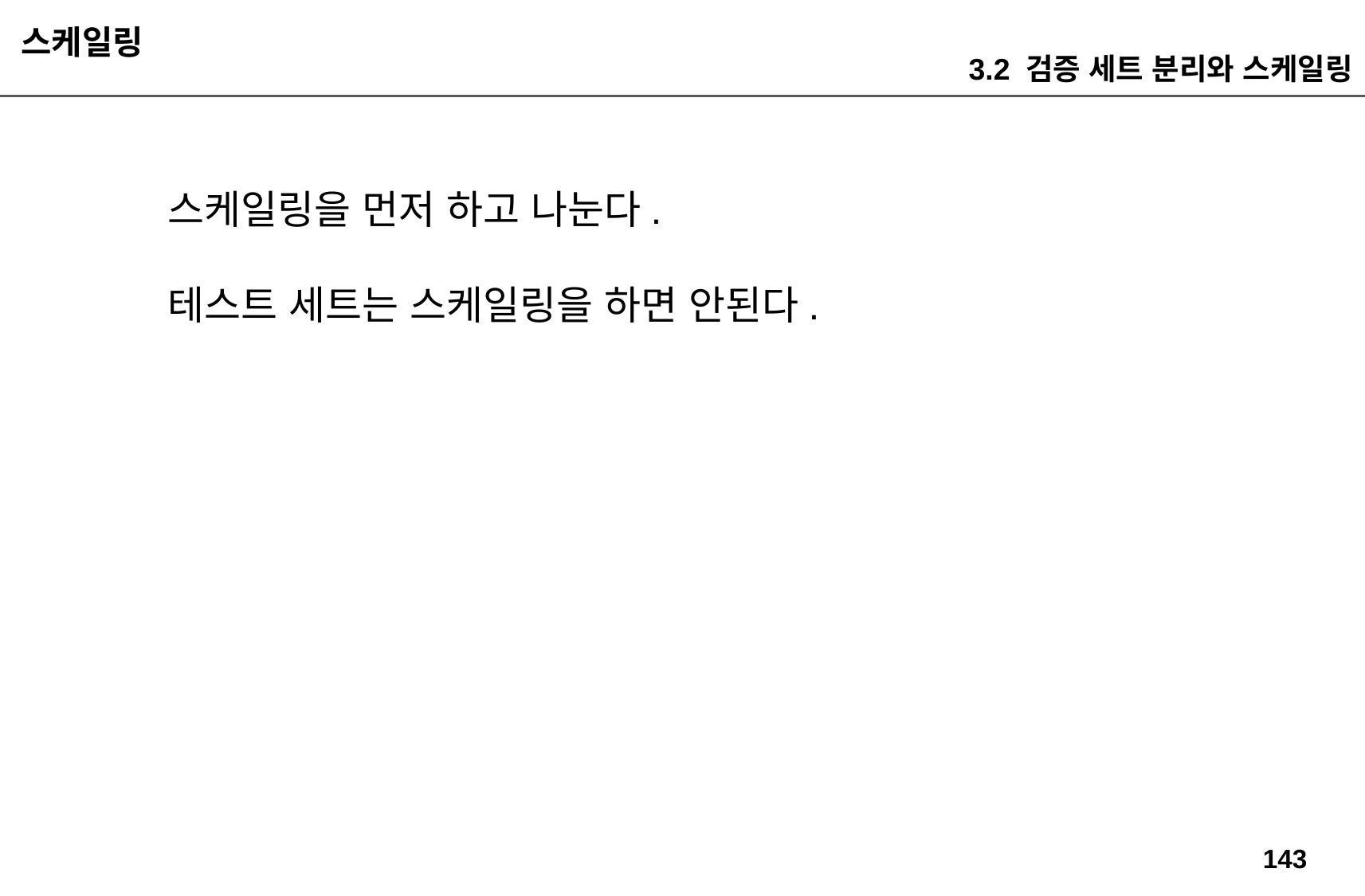

스케일링
3.2 검증 세트 분리와 스케일링
스케일링을 먼저 하고 나눈다.

테스트 세트는 스케일링을 하면 안된다.